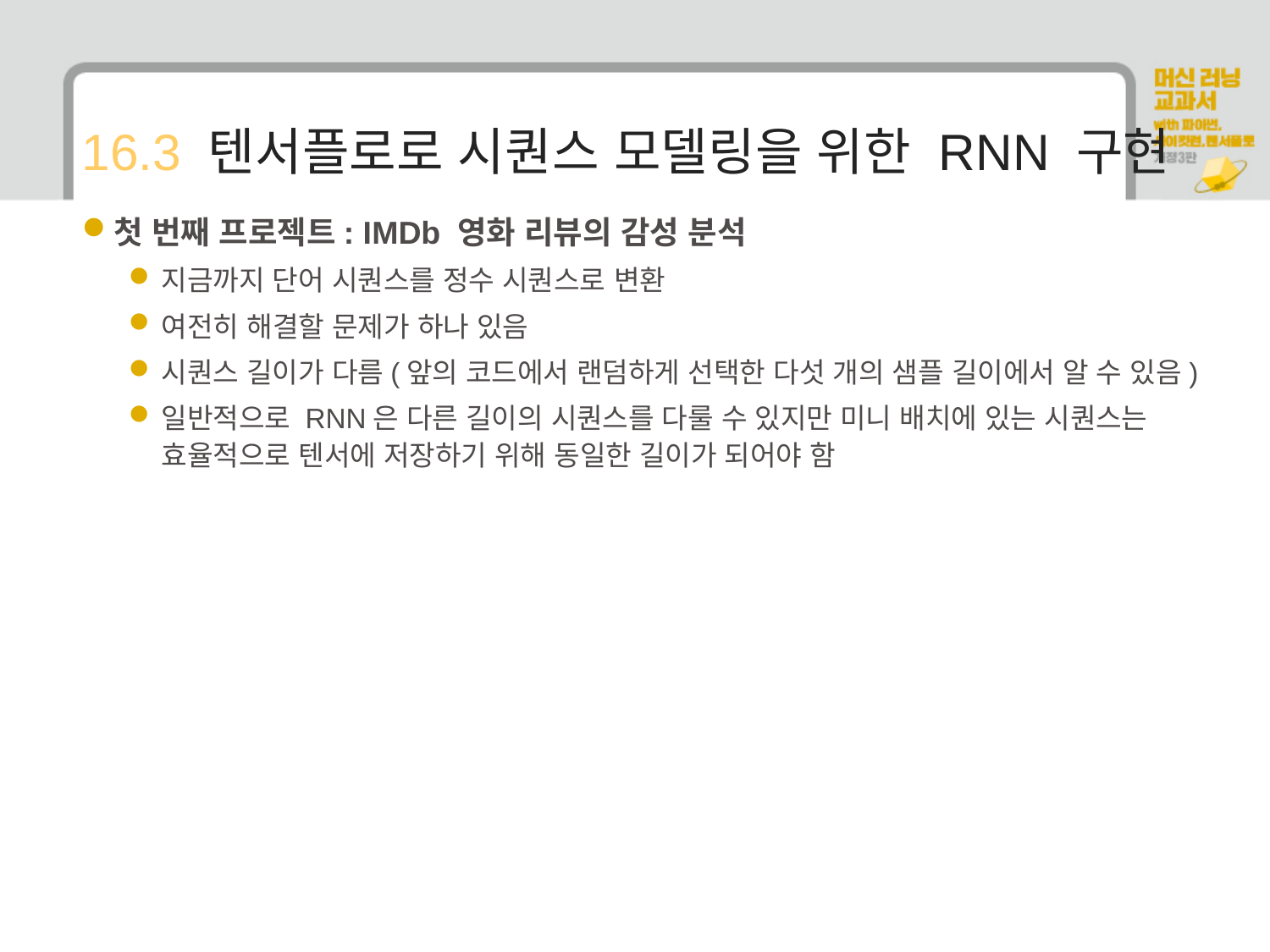

# 16.3 텐서플로로 시퀀스 모델링을 위한 RNN 구현
첫 번째 프로젝트: IMDb 영화 리뷰의 감성 분석
지금까지 단어 시퀀스를 정수 시퀀스로 변환
여전히 해결할 문제가 하나 있음
시퀀스 길이가 다름(앞의 코드에서 랜덤하게 선택한 다섯 개의 샘플 길이에서 알 수 있음)
일반적으로 RNN은 다른 길이의 시퀀스를 다룰 수 있지만 미니 배치에 있는 시퀀스는 효율적으로 텐서에 저장하기 위해 동일한 길이가 되어야 함